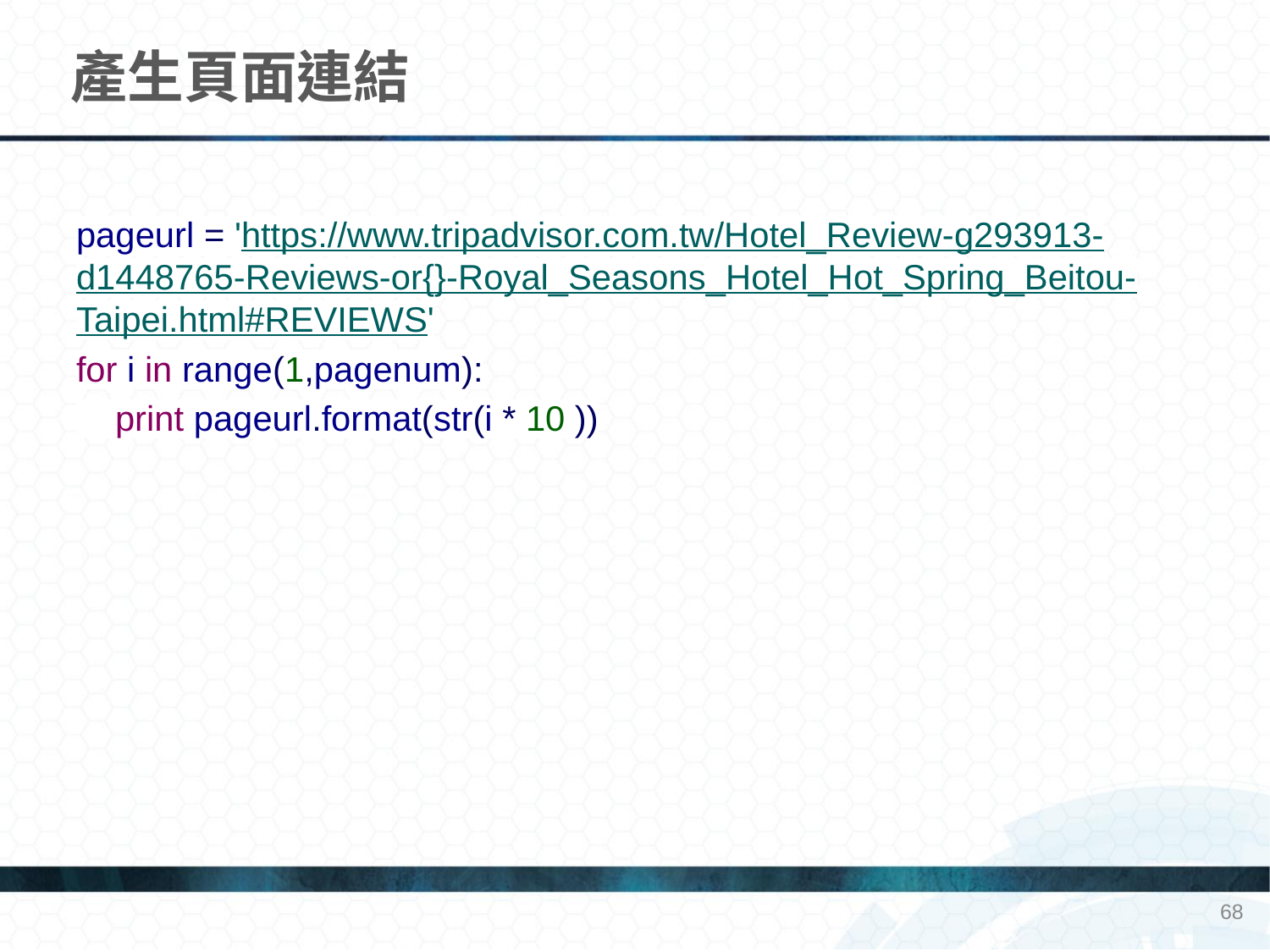

# 產生頁面連結
pageurl = 'https://www.tripadvisor.com.tw/Hotel_Review-g293913-d1448765-Reviews-or{}-Royal_Seasons_Hotel_Hot_Spring_Beitou-Taipei.html#REVIEWS'
for i in range(1,pagenum):
    print pageurl.format(str(i * 10 ))
68